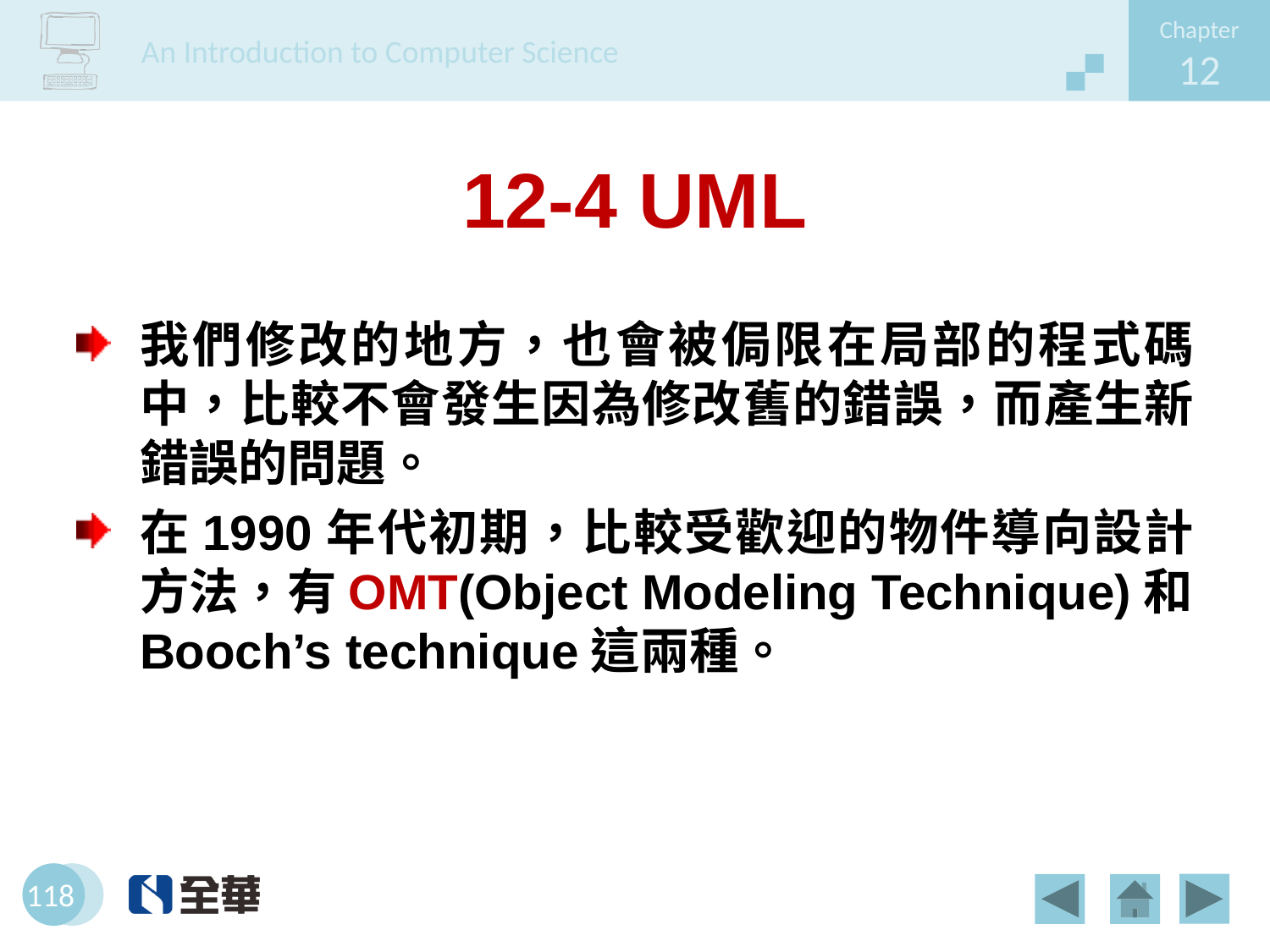

# 12-4 UML
我們修改的地方，也會被侷限在局部的程式碼中，比較不會發生因為修改舊的錯誤，而產生新錯誤的問題。
在1990年代初期，比較受歡迎的物件導向設計方法，有OMT(Object Modeling Technique)和Booch’s technique這兩種。